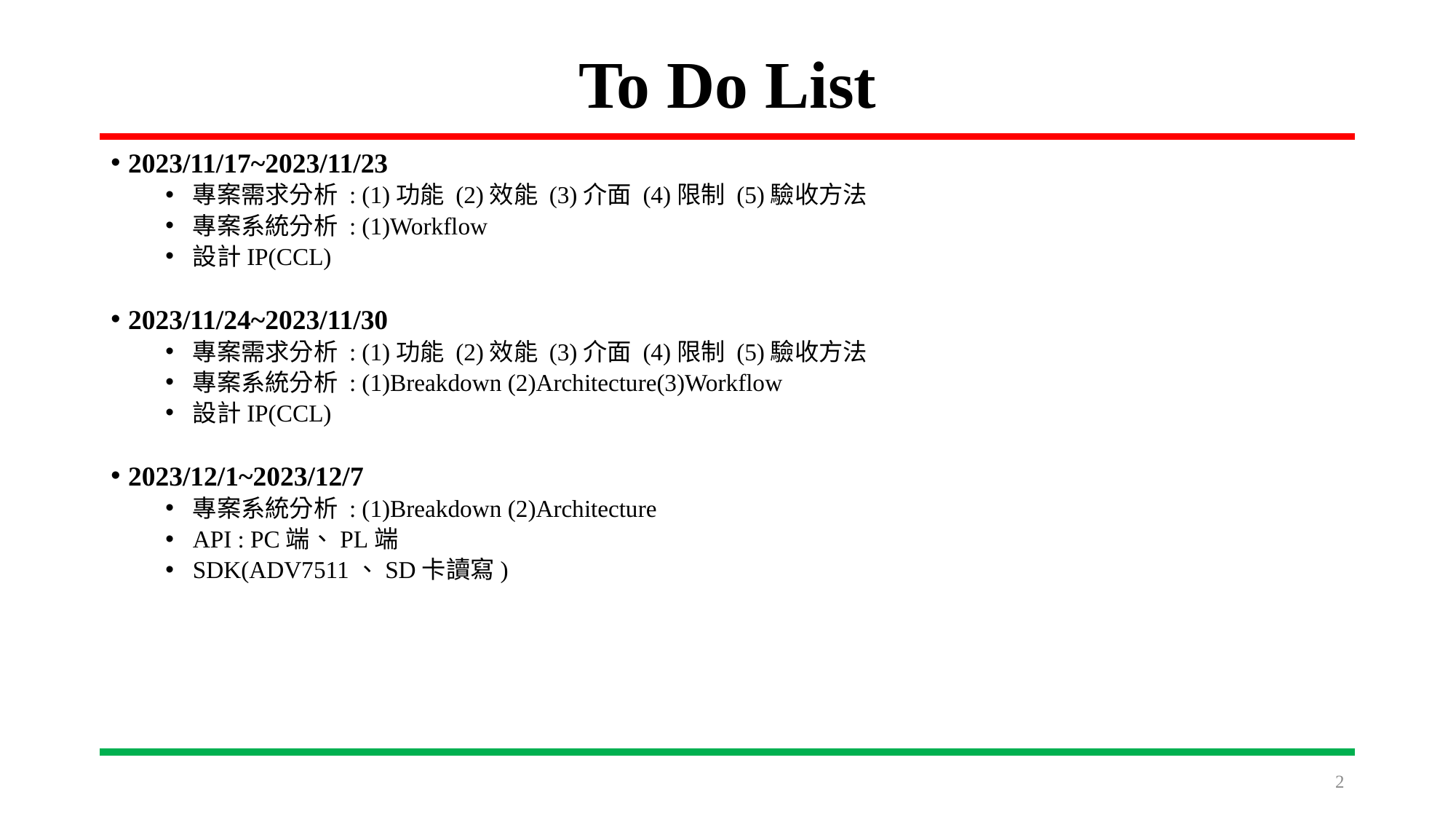

# To Do List
2023/11/17~2023/11/23
專案需求分析 : (1)功能 (2)效能 (3)介面 (4)限制 (5)驗收方法
專案系統分析 : (1)Workflow
設計IP(CCL)

2023/11/24~2023/11/30
專案需求分析 : (1)功能 (2)效能 (3)介面 (4)限制 (5)驗收方法
專案系統分析 : (1)Breakdown (2)Architecture(3)Workflow
設計IP(CCL)

2023/12/1~2023/12/7
專案系統分析 : (1)Breakdown (2)Architecture
API : PC端、PL端
SDK(ADV7511、SD卡讀寫)

2